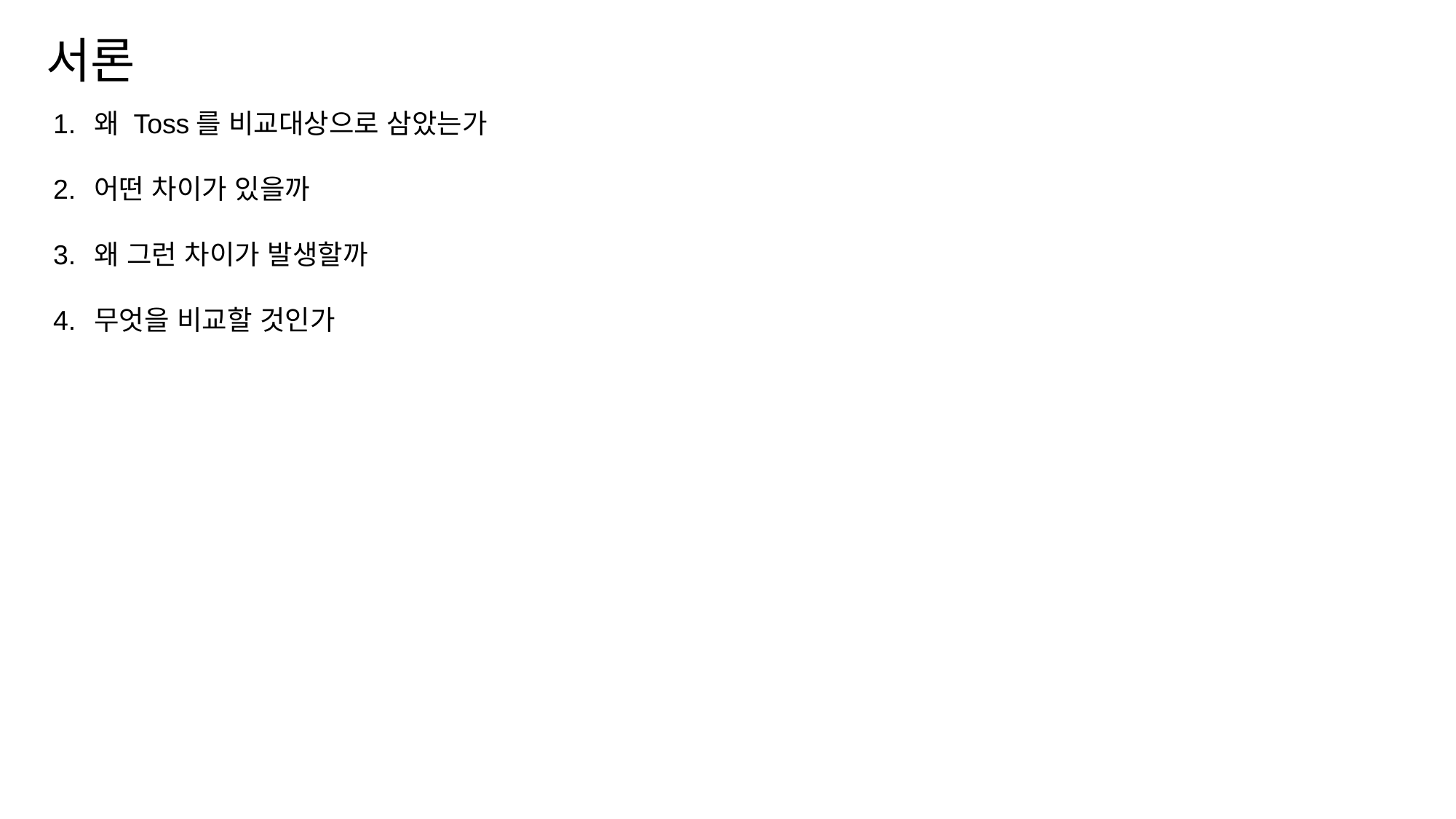

서론
왜 Toss를 비교대상으로 삼았는가

어떤 차이가 있을까

왜 그런 차이가 발생할까

무엇을 비교할 것인가